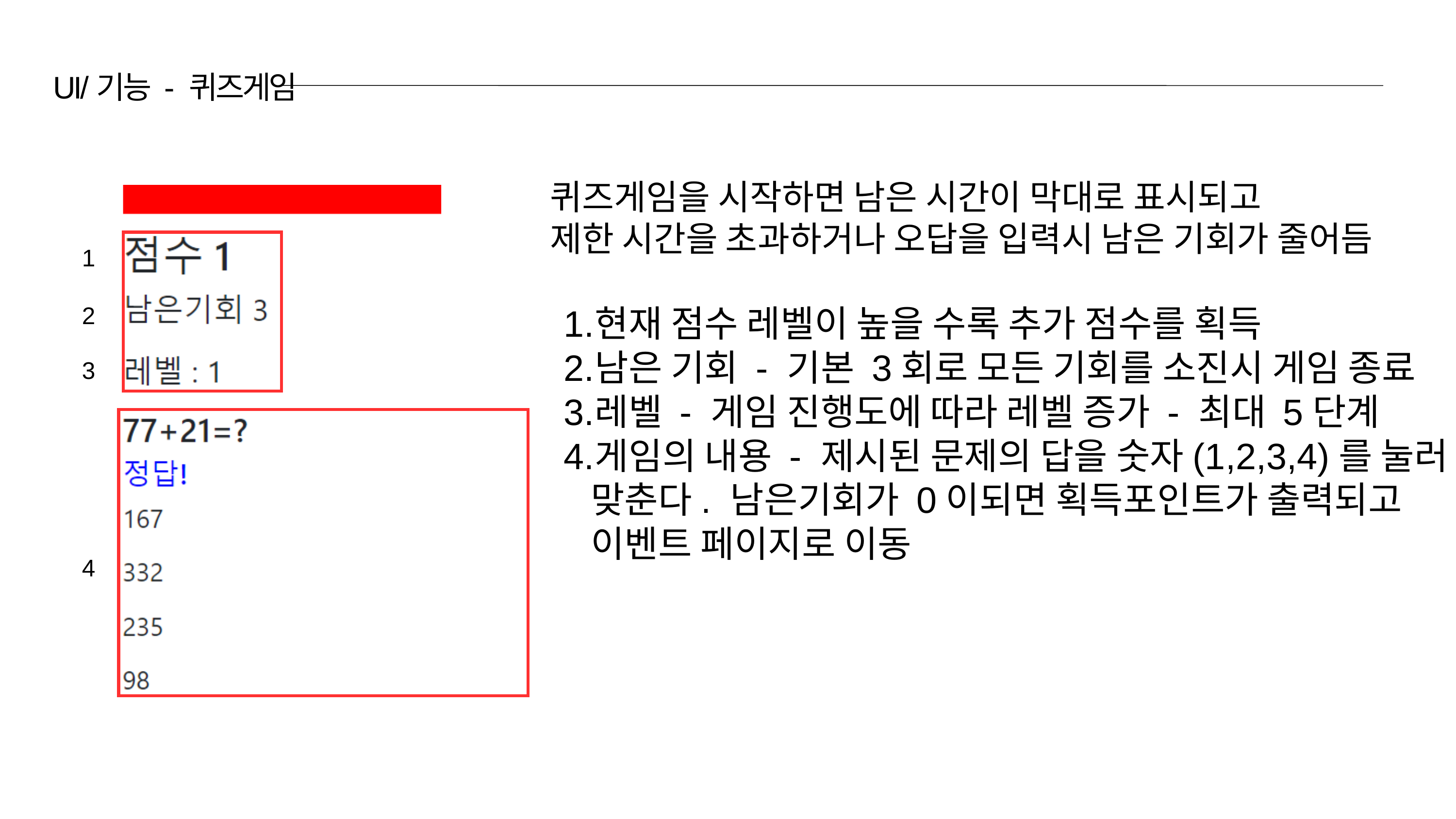

UI/기능 - 퀴즈게임

퀴즈게임을 시작하면 남은 시간이 막대로 표시되고
제한 시간을 초과하거나 오답을 입력시 남은 기회가 줄어듬

1
2
현재 점수 레벨이 높을 수록 추가 점수를 획득
남은 기회 - 기본 3회로 모든 기회를 소진시 게임 종료
레벨 - 게임 진행도에 따라 레벨 증가 - 최대 5단계
게임의 내용 - 제시된 문제의 답을 숫자(1,2,3,4)를 눌러
      맞춘다. 남은기회가 0이되면 획득포인트가 출력되고
      이벤트 페이지로 이동

3

4